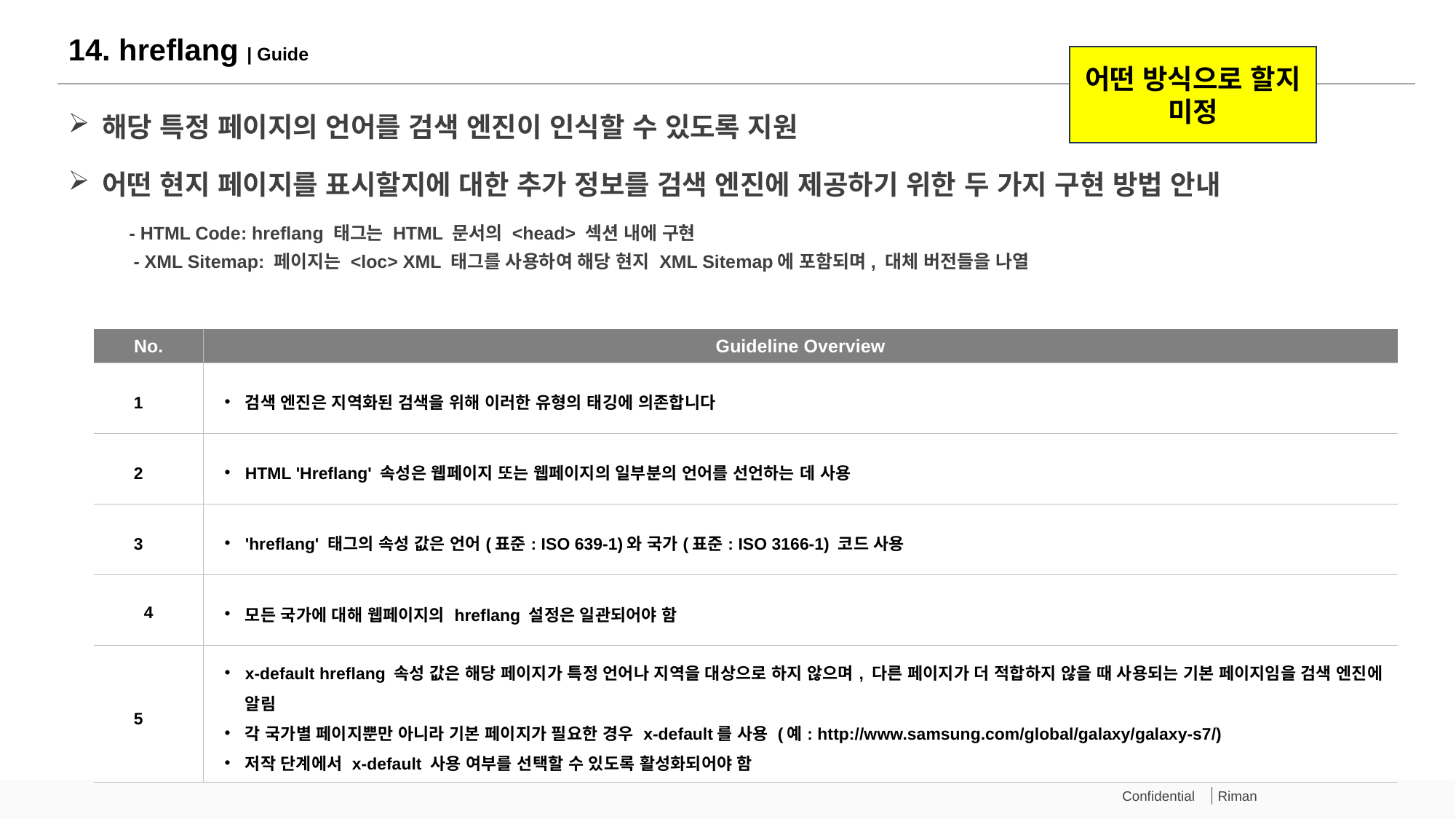

# 14. hreflang | Guide
어떤 방식으로 할지 미정
해당 특정 페이지의 언어를 검색 엔진이 인식할 수 있도록 지원
어떤 현지 페이지를 표시할지에 대한 추가 정보를 검색 엔진에 제공하기 위한 두 가지 구현 방법 안내
            - HTML Code: hreflang 태그는 HTML 문서의 <head> 섹션 내에 구현
            - XML Sitemap: 페이지는 <loc> XML 태그를 사용하여 해당 현지 XML Sitemap에 포함되며, 대체 버전들을 나열
| No. | Guideline Overview |
| --- | --- |
| 1 | 검색 엔진은 지역화된 검색을 위해 이러한 유형의 태깅에 의존합니다 |
| 2 | HTML 'Hreflang' 속성은 웹페이지 또는 웹페이지의 일부분의 언어를 선언하는 데 사용 |
| 3 | 'hreflang' 태그의 속성 값은 언어(표준: ISO 639-1)와 국가(표준: ISO 3166-1) 코드 사용 |
| 4 | 모든 국가에 대해 웹페이지의 hreflang 설정은 일관되어야 함 |
| 5 | x-default hreflang 속성 값은 해당 페이지가 특정 언어나 지역을 대상으로 하지 않으며, 다른 페이지가 더 적합하지 않을 때 사용되는 기본 페이지임을 검색 엔진에 알림 각 국가별 페이지뿐만 아니라 기본 페이지가 필요한 경우 x-default를 사용 (예: http://www.samsung.com/global/galaxy/galaxy-s7/) 저작 단계에서 x-default 사용 여부를 선택할 수 있도록 활성화되어야 함 |